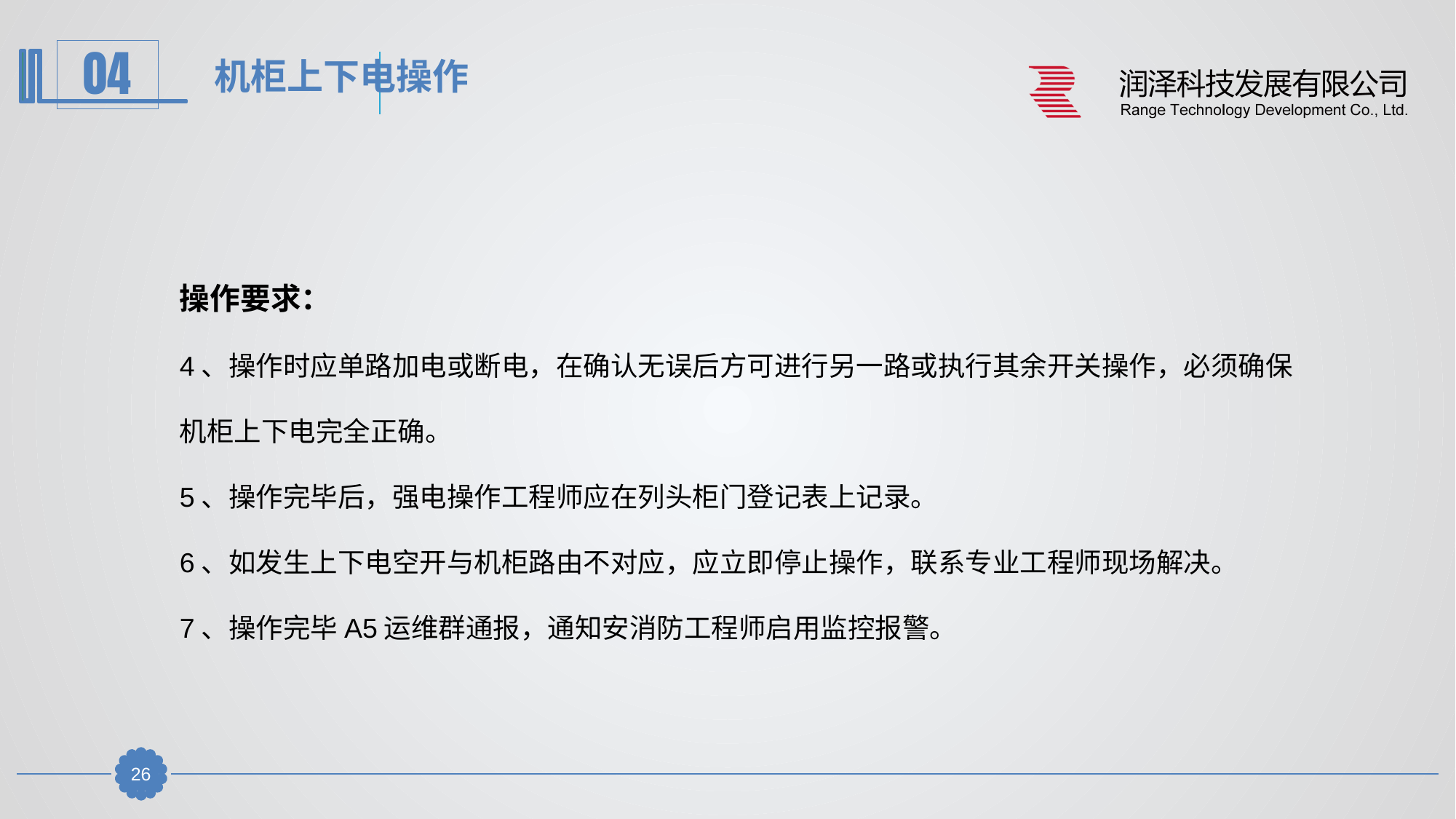

机柜上下电操作
操作要求：
4、操作时应单路加电或断电，在确认无误后方可进行另一路或执行其余开关操作，必须确保机柜上下电完全正确。
5、操作完毕后，强电操作工程师应在列头柜门登记表上记录。
6、如发生上下电空开与机柜路由不对应，应立即停止操作，联系专业工程师现场解决。
7、操作完毕A5运维群通报，通知安消防工程师启用监控报警。
26